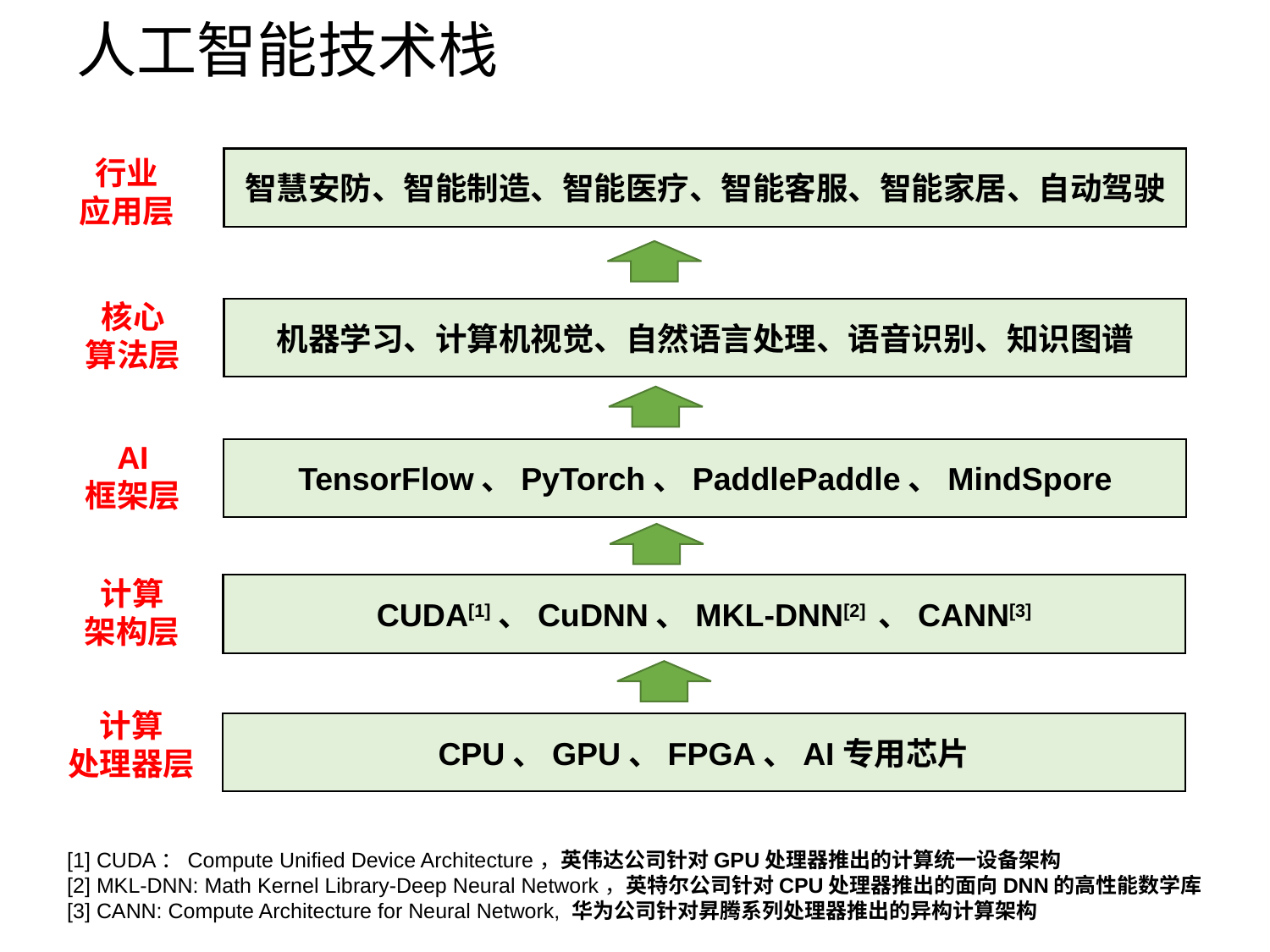

# 人工智能技术栈
行业
应用层
智慧安防、智能制造、智能医疗、智能客服、智能家居、自动驾驶

核心
算法层
机器学习、计算机视觉、自然语言处理、语音识别、知识图谱

AI
框架层
TensorFlow、PyTorch、PaddlePaddle、MindSpore

计算
架构层
CUDA[1]、CuDNN、MKL-DNN[2] 、CANN[3]

计算
处理器层

CPU、GPU、FPGA、AI专用芯片
[1] CUDA：Compute Unified Device Architecture，英伟达公司针对GPU处理器推出的计算统一设备架构
[2] MKL-DNN: Math Kernel Library-Deep Neural Network，英特尔公司针对CPU处理器推出的面向DNN的高性能数学库
[3] CANN: Compute Architecture for Neural Network, 华为公司针对昇腾系列处理器推出的异构计算架构